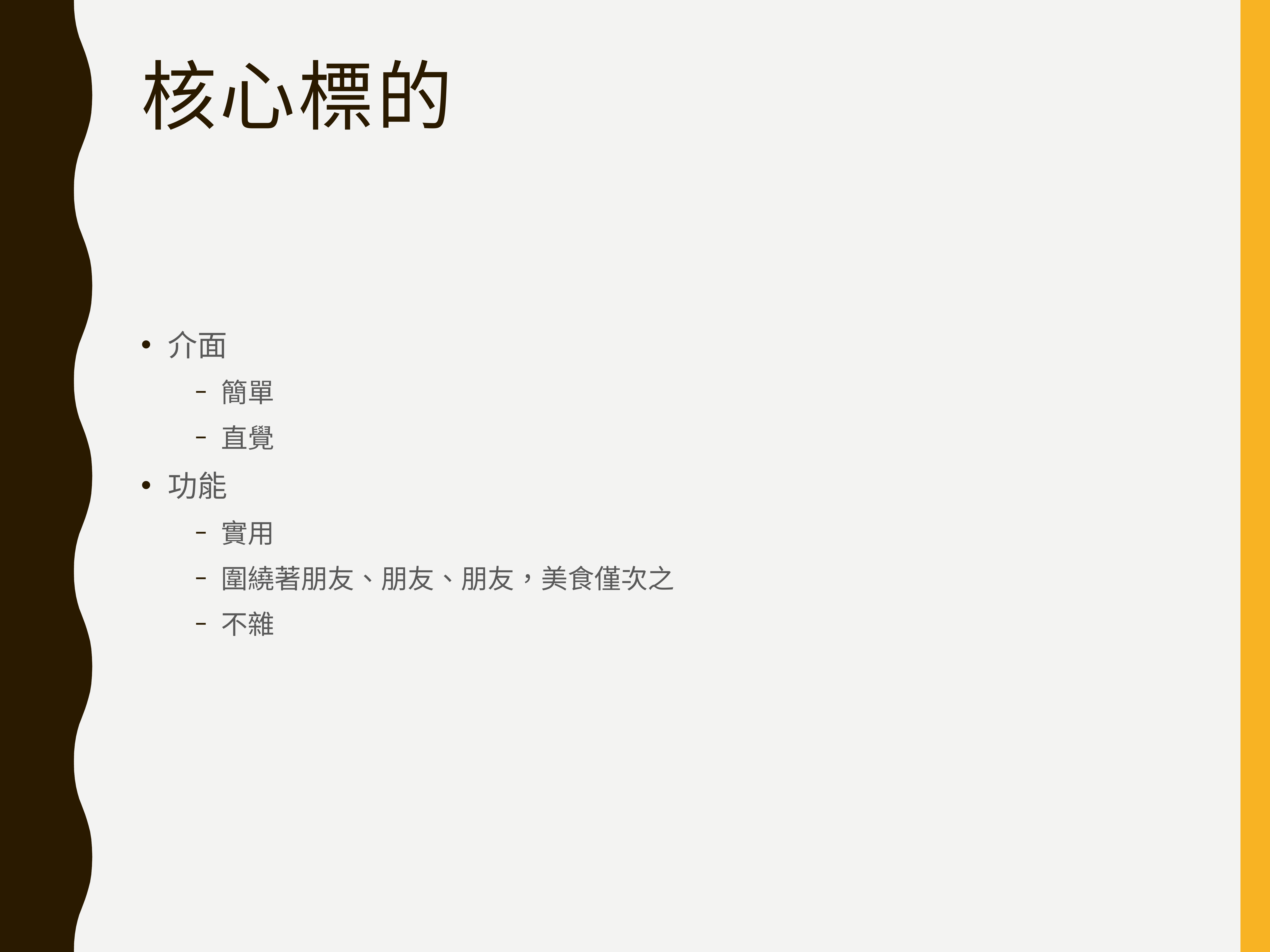

# 核心標的
介面
簡單
直覺
功能
實用
圍繞著朋友、朋友、朋友，美食僅次之
不雜